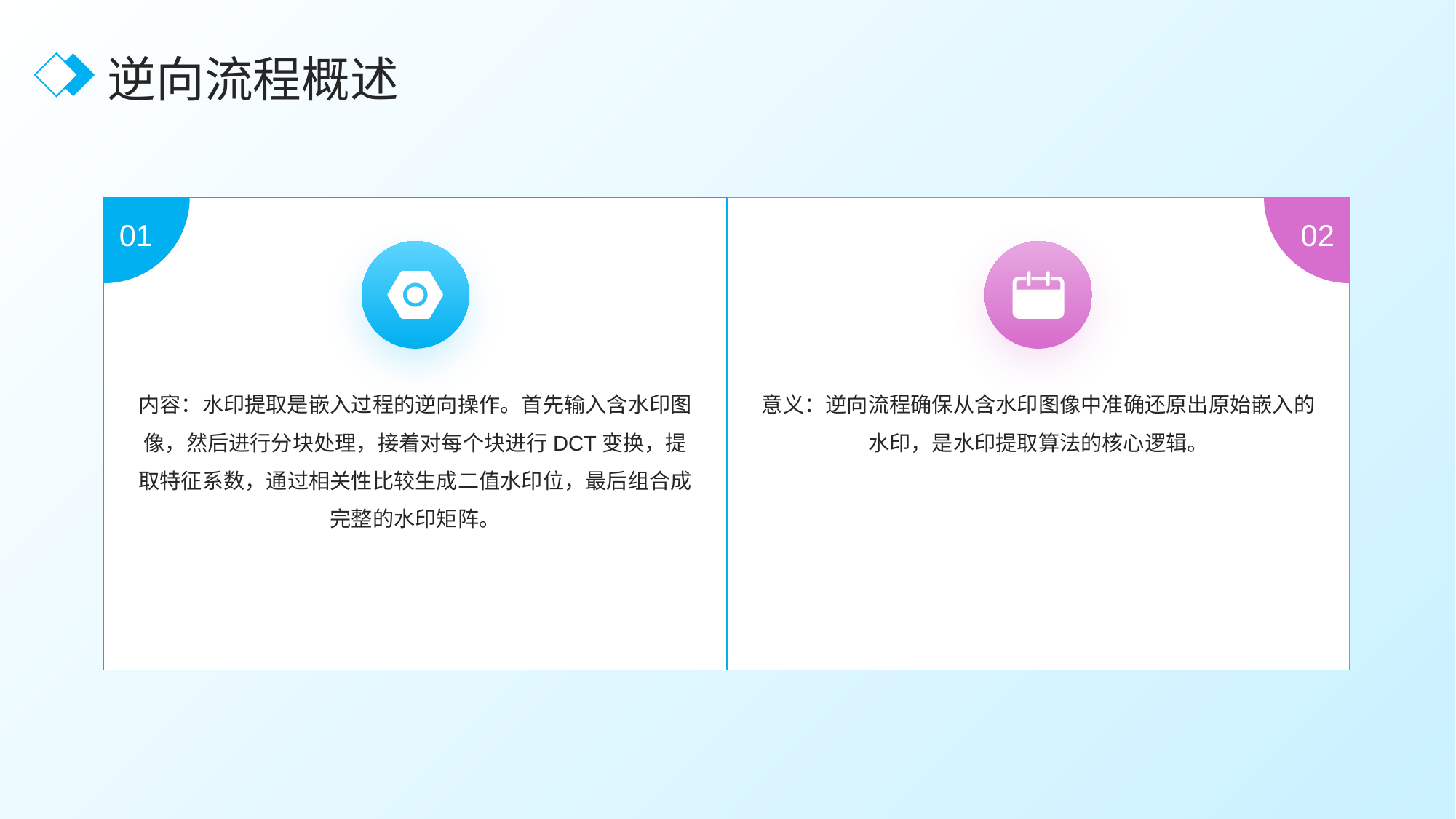

逆向流程概述

01
02

内容：水印提取是嵌入过程的逆向操作。首先输入含水印图像，然后进行分块处理，接着对每个块进行DCT变换，提取特征系数，通过相关性比较生成二值水印位，最后组合成完整的水印矩阵。
意义：逆向流程确保从含水印图像中准确还原出原始嵌入的水印，是水印提取算法的核心逻辑。